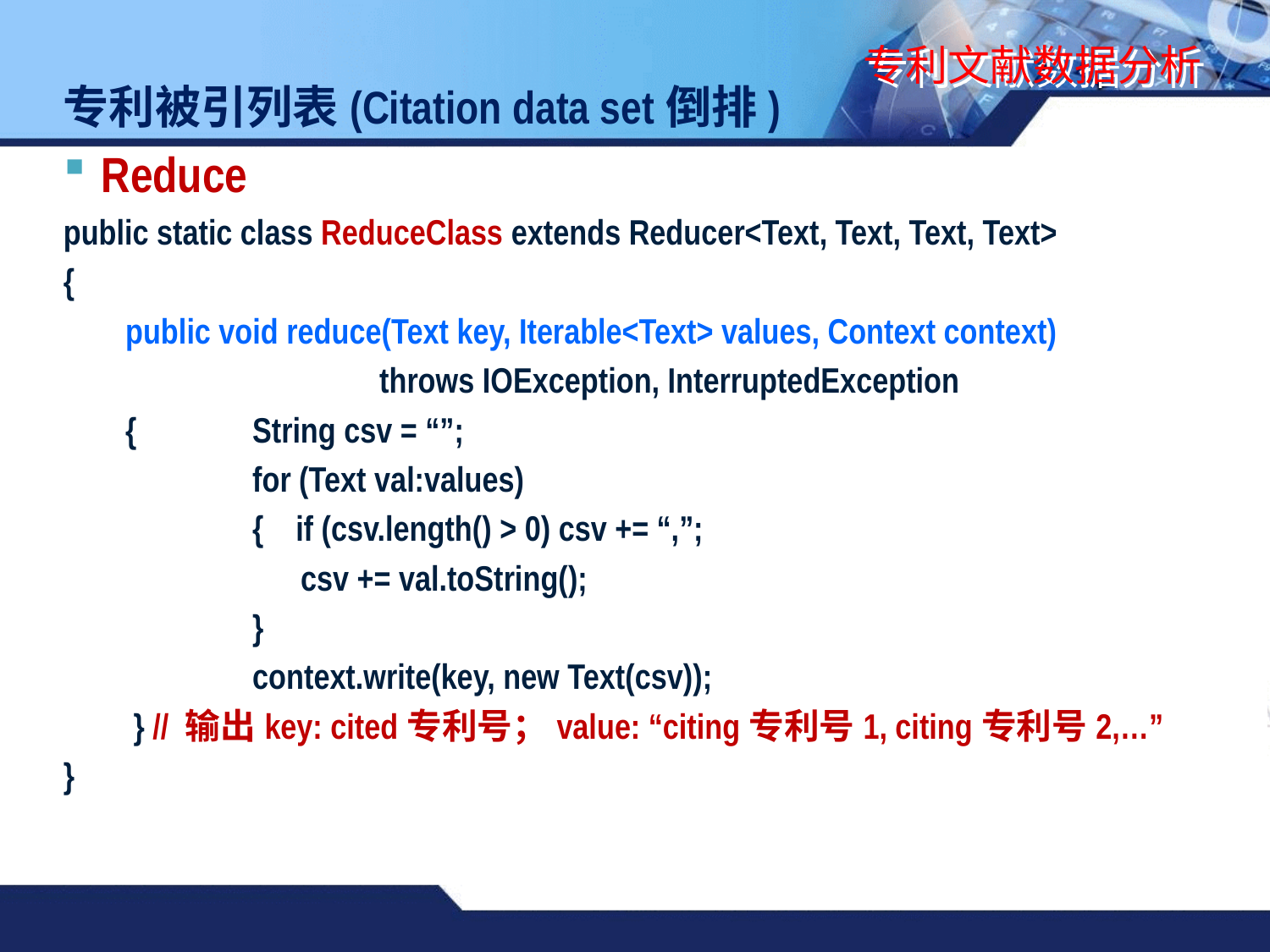

# 专利文献数据分析
专利被引列表(Citation data set倒排)
Reduce
public static class ReduceClass extends Reducer<Text, Text, Text, Text>
{
	public void reduce(Text key, Iterable<Text> values, Context context)
			throws IOException, InterruptedException
	{	String csv = “”;
		for (Text val:values)
		{    if (csv.length() > 0) csv += “,”;
		      csv += val.toString();
		}
		context.write(key, new Text(csv));
	 } // 输出key: cited专利号；value: “citing专利号1, citing专利号2,…”
}